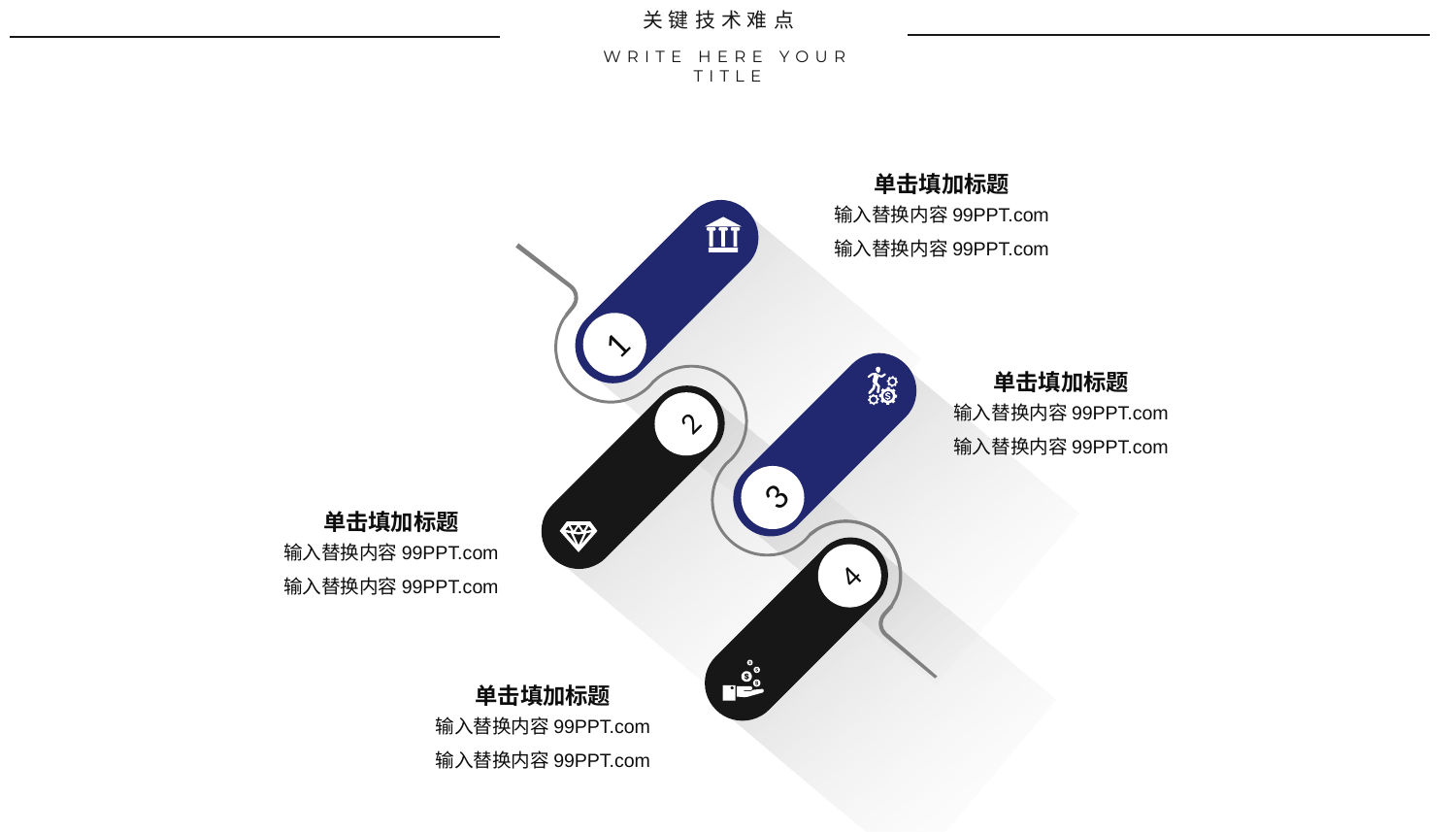

关键技术难点
WRITE HERE YOUR TITLE
单击填加标题
输入替换内容99PPT.com
输入替换内容99PPT.com

1

2

3

4

单击填加标题
输入替换内容99PPT.com
输入替换内容99PPT.com

单击填加标题
输入替换内容99PPT.com
输入替换内容99PPT.com

单击填加标题
输入替换内容99PPT.com
输入替换内容99PPT.com